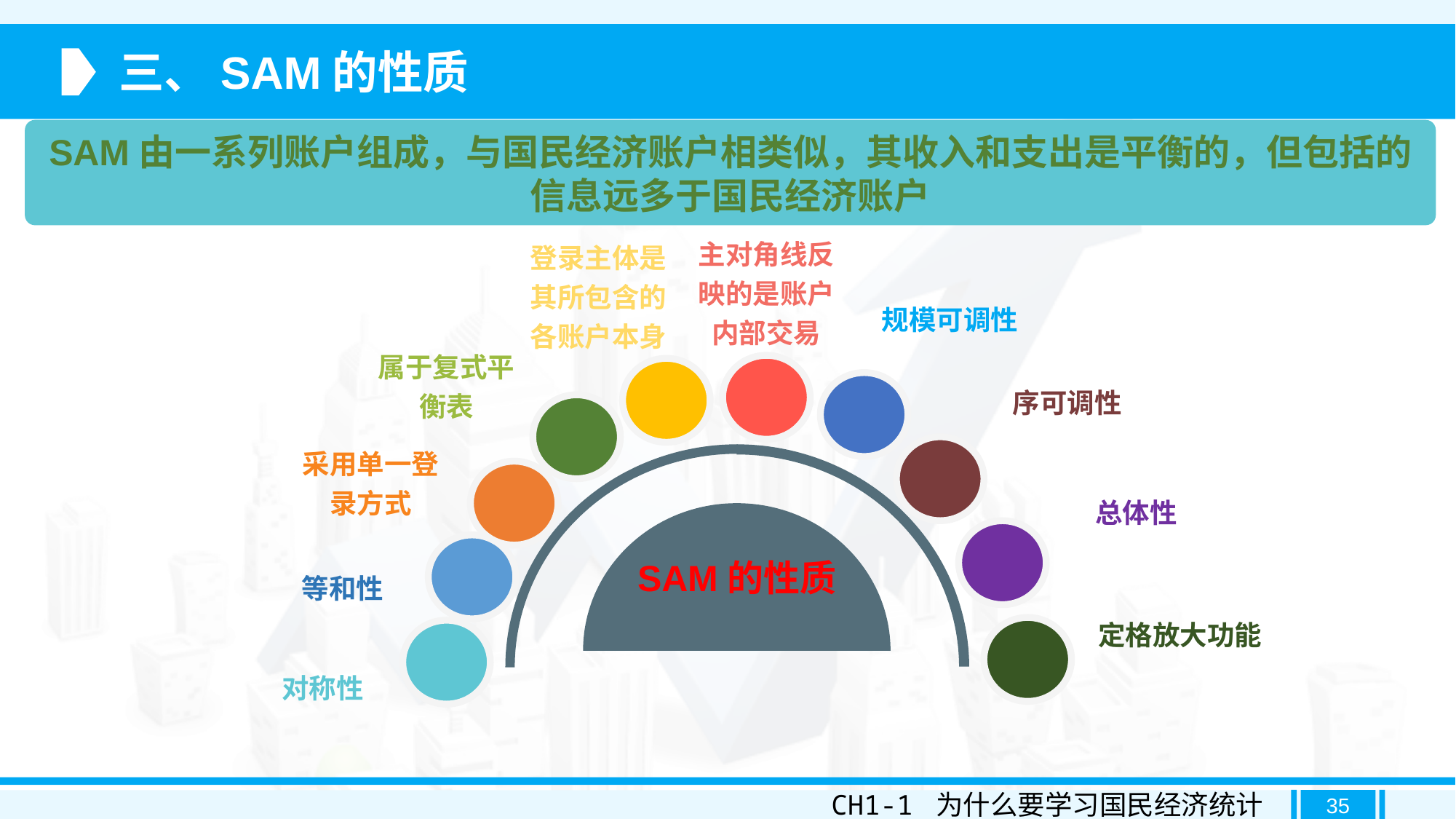

三、SAM的性质

SAM由一系列账户组成，与国民经济账户相类似，其收入和支出是平衡的，但包括的信息远多于国民经济账户
主对角线反映的是账户内部交易
属于复式平衡表
采用单一登录方式

SAM的性质
等和性

对称性
规模可调性
序可调性
登录主体是其所包含的各账户本身

总体性

定格放大功能

CH1-1 为什么要学习国民经济统计学
35